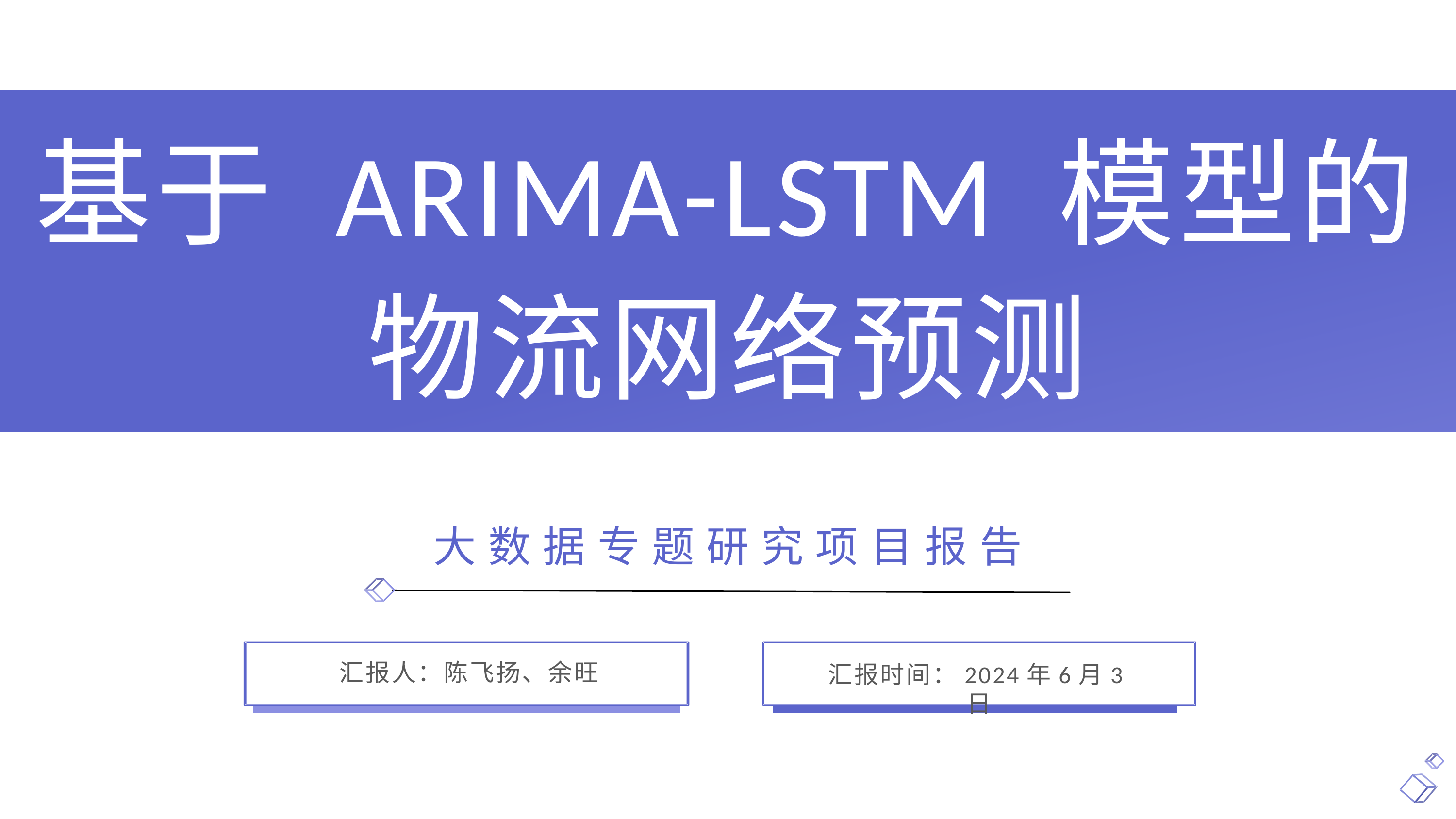

基于 ARIMA-LSTM 模型的物流网络预测
大数据专题研究项目报告

汇报人：陈飞扬、余旺
汇报时间：2024年6月3日